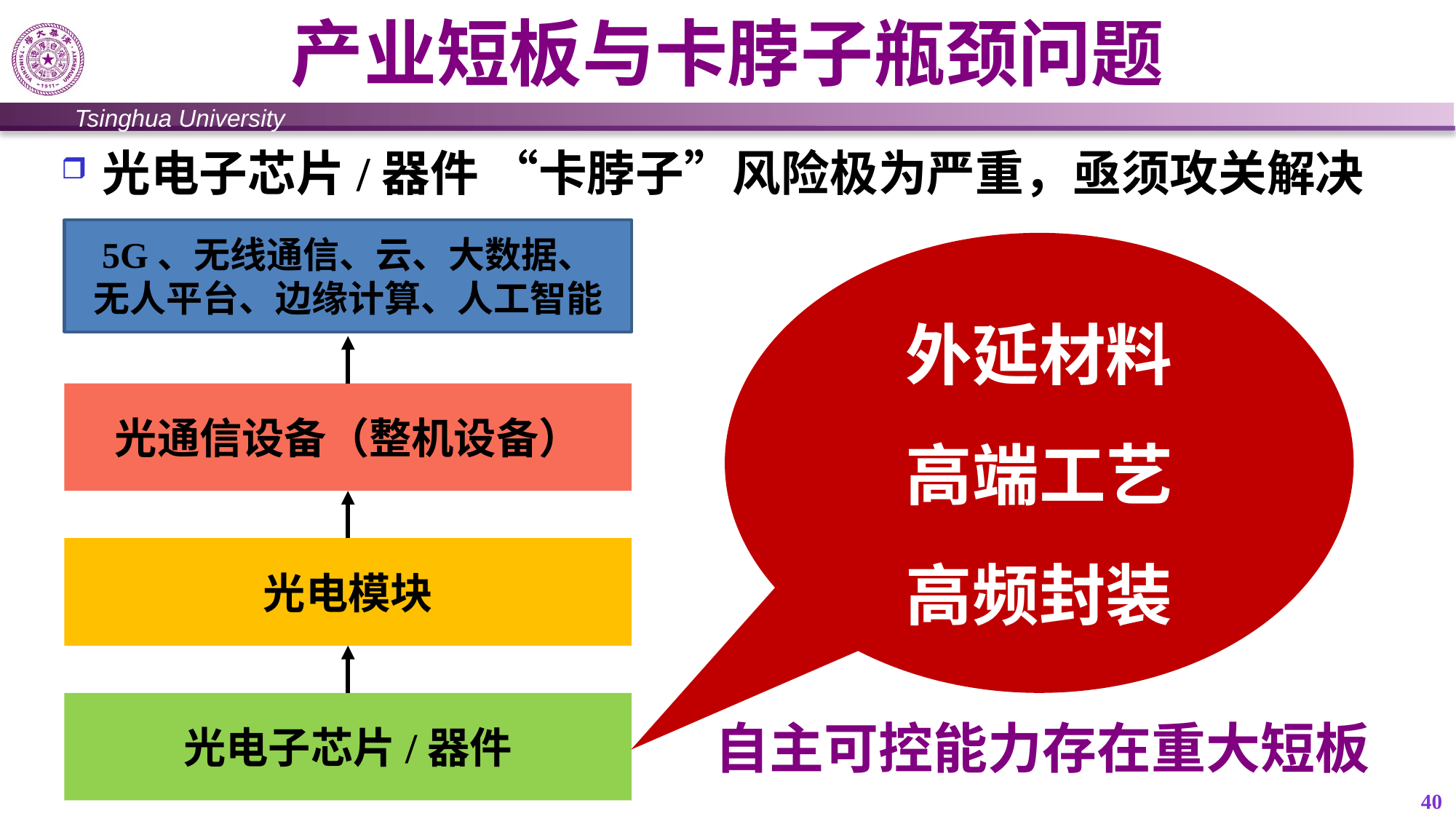

# 产业短板与卡脖子瓶颈问题
光电子芯片/器件 “卡脖子”风险极为严重，亟须攻关解决
5G、无线通信、云、大数据、
无人平台、边缘计算、人工智能
外延材料
高端工艺
高频封装

光通信设备（整机设备）
光电模块
光电子芯片/器件
自主可控能力存在重大短板
40